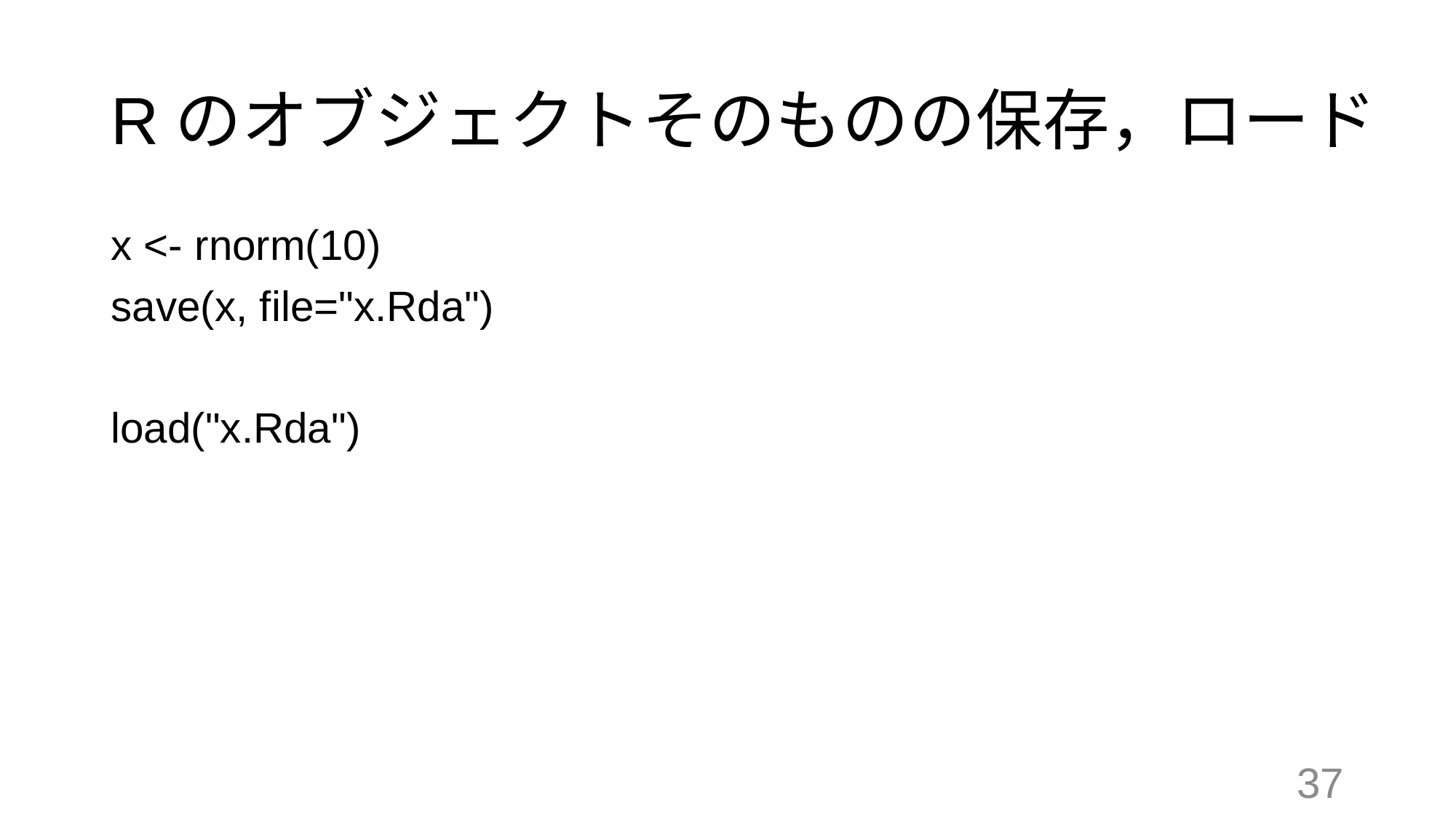

# Rのオブジェクトそのものの保存，ロード
x <- rnorm(10)
save(x, file="x.Rda")

load("x.Rda")

37